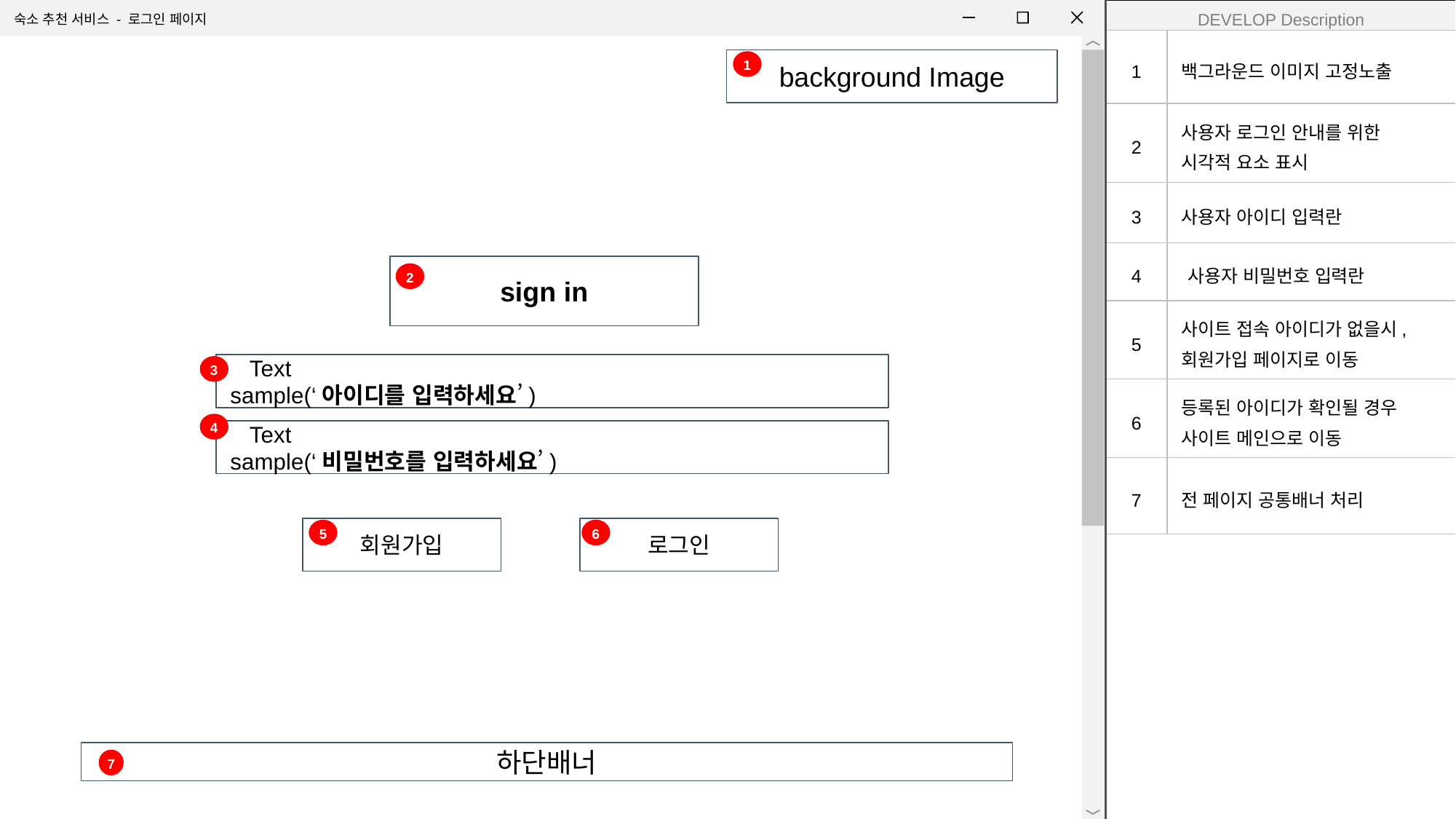

| DEVELOP Description |  |
| --- | --- |
| 1 | 백그라운드 이미지 고정노출 |
| 2 | 사용자 로그인 안내를 위한 시각적 요소 표시 |
| 3 | 사용자 아이디 입력란 |
| 4 | 사용자 비밀번호 입력란 |
| 5 | 사이트 접속 아이디가 없을시, 회원가입 페이지로 이동 |
| 6 | 등록된 아이디가 확인될 경우 사이트 메인으로 이동 |
| 7 | 전 페이지 공통배너 처리 |
숙소 추천 서비스 - 로그인 페이지

background Image
1

sign in
2

   Text
sample(‘아이디를 입력하세요’)
3

4

   Text
sample(‘비밀번호를 입력하세요’)
6

회원가입
로그인
5

하단배너
7